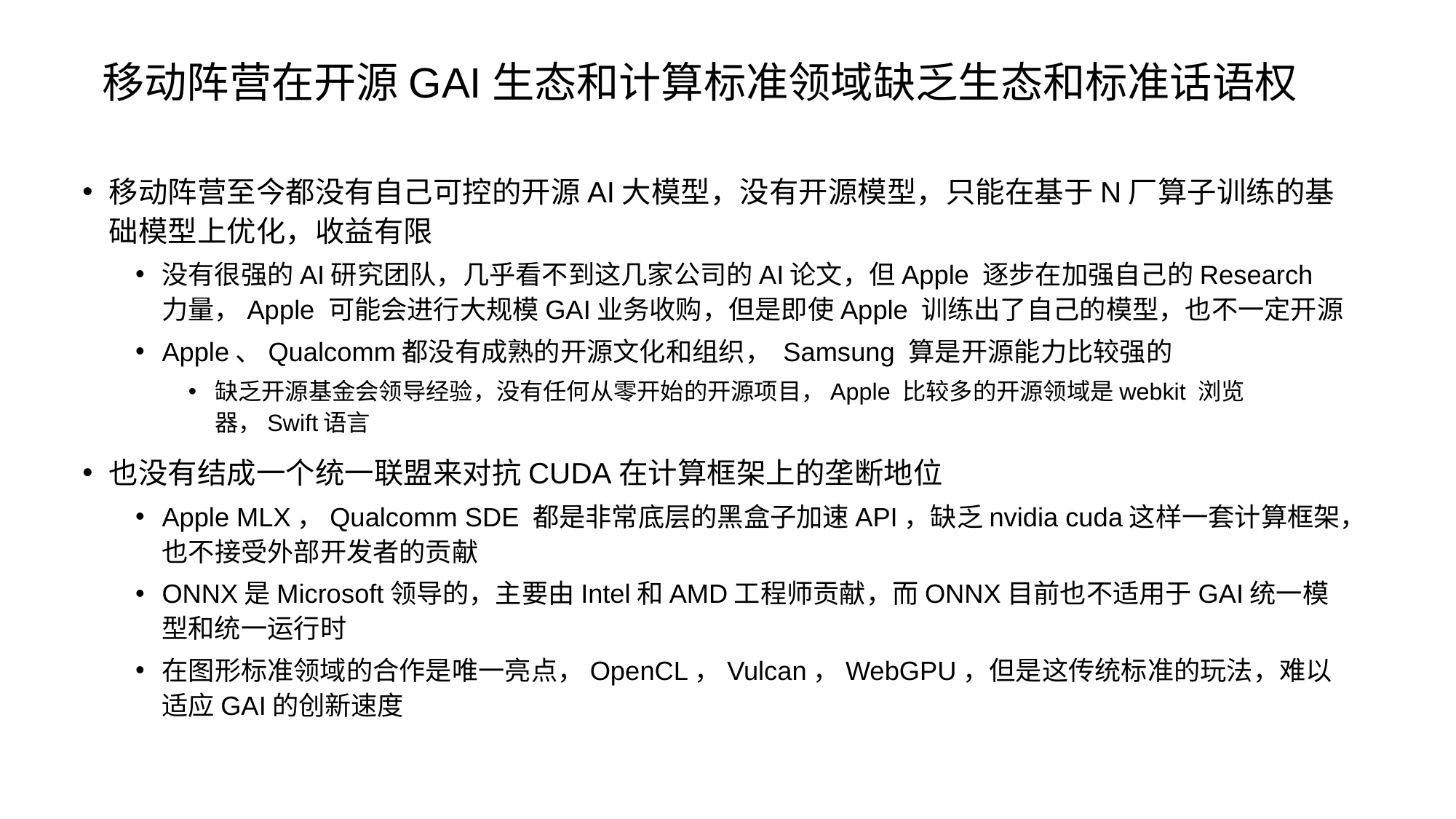

# 移动阵营在开源GAI生态和计算标准领域缺乏生态和标准话语权
移动阵营至今都没有自己可控的开源AI大模型，没有开源模型，只能在基于N厂算子训练的基础模型上优化，收益有限
没有很强的AI研究团队，几乎看不到这几家公司的AI论文，但Apple 逐步在加强自己的Research力量，Apple 可能会进行大规模GAI业务收购，但是即使Apple 训练出了自己的模型，也不一定开源
Apple、Qualcomm都没有成熟的开源文化和组织， Samsung 算是开源能力比较强的
缺乏开源基金会领导经验，没有任何从零开始的开源项目，Apple 比较多的开源领域是webkit 浏览器，Swift语言
也没有结成一个统一联盟来对抗CUDA在计算框架上的垄断地位
Apple MLX，Qualcomm SDE 都是非常底层的黑盒子加速API，缺乏nvidia cuda这样一套计算框架，也不接受外部开发者的贡献
ONNX是Microsoft领导的，主要由Intel和AMD工程师贡献，而ONNX目前也不适用于GAI统一模型和统一运行时
在图形标准领域的合作是唯一亮点，OpenCL，Vulcan，WebGPU，但是这传统标准的玩法，难以适应GAI的创新速度